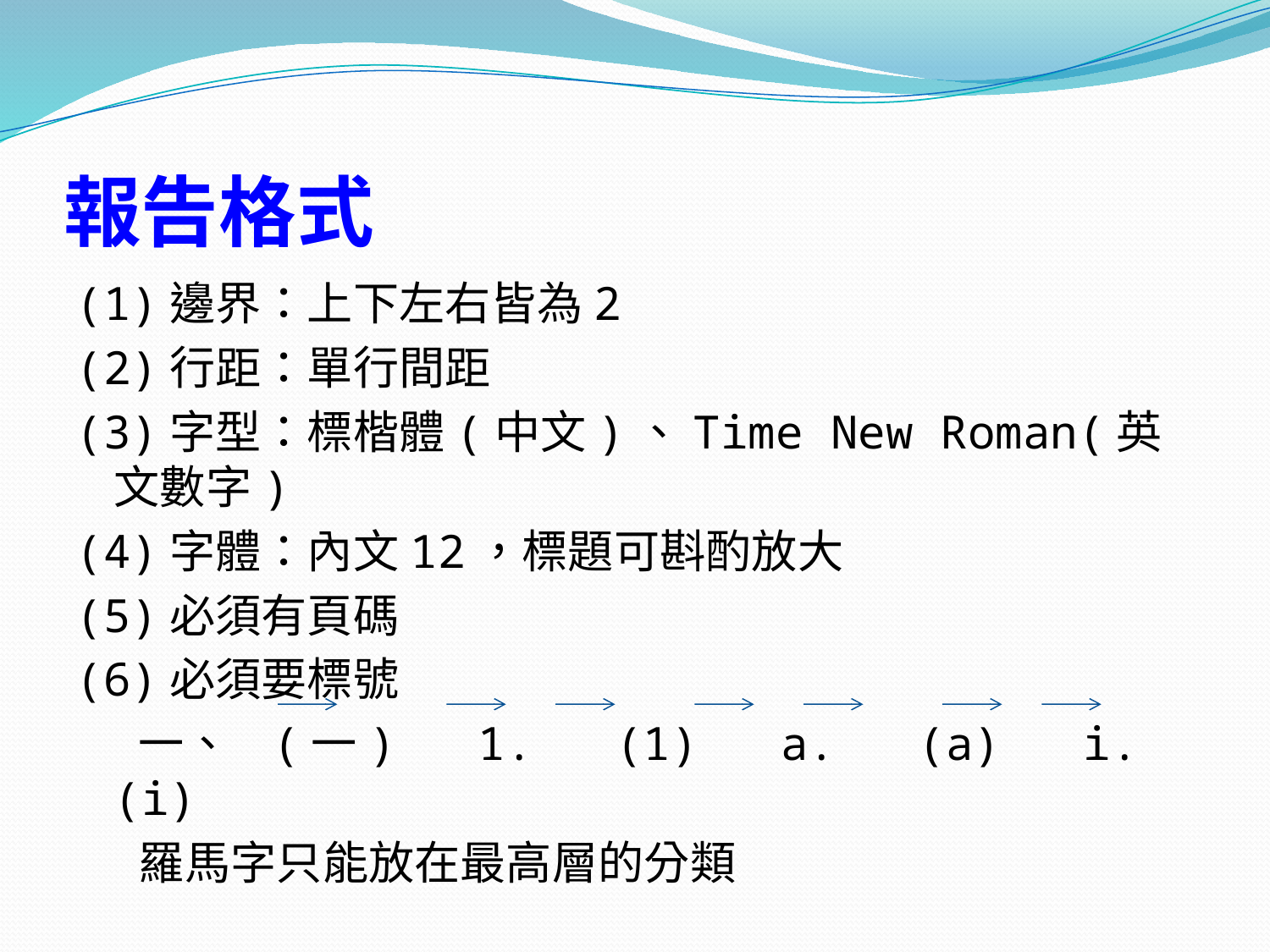

# 報告格式
(1)邊界：上下左右皆為2
(2)行距：單行間距
(3)字型：標楷體(中文)、Time New Roman(英文數字)
(4)字體：內文12，標題可斟酌放大
(5)必須有頁碼
(6)必須要標號
     一、   (一)   1.   (1)   a.   (a)   i.  (i)
     羅馬字只能放在最高層的分類